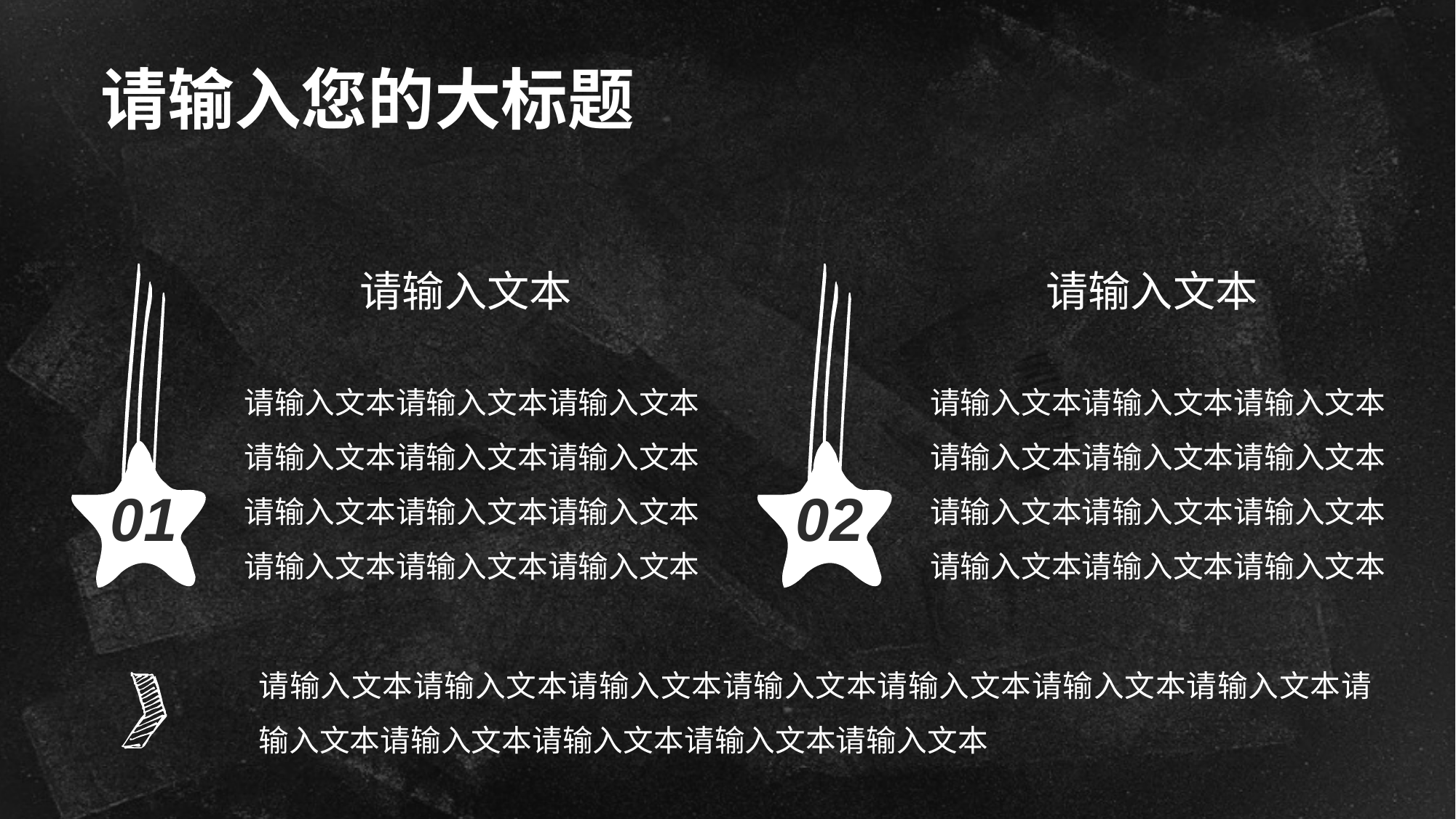

# 请输入您的大标题
请输入文本
请输入文本

请输入文本请输入文本请输入文本请输入文本请输入文本请输入文本请输入文本请输入文本请输入文本请输入文本请输入文本请输入文本
请输入文本请输入文本请输入文本请输入文本请输入文本请输入文本请输入文本请输入文本请输入文本请输入文本请输入文本请输入文本
01
02
请输入文本请输入文本请输入文本请输入文本请输入文本请输入文本请输入文本请输入文本请输入文本请输入文本请输入文本请输入文本